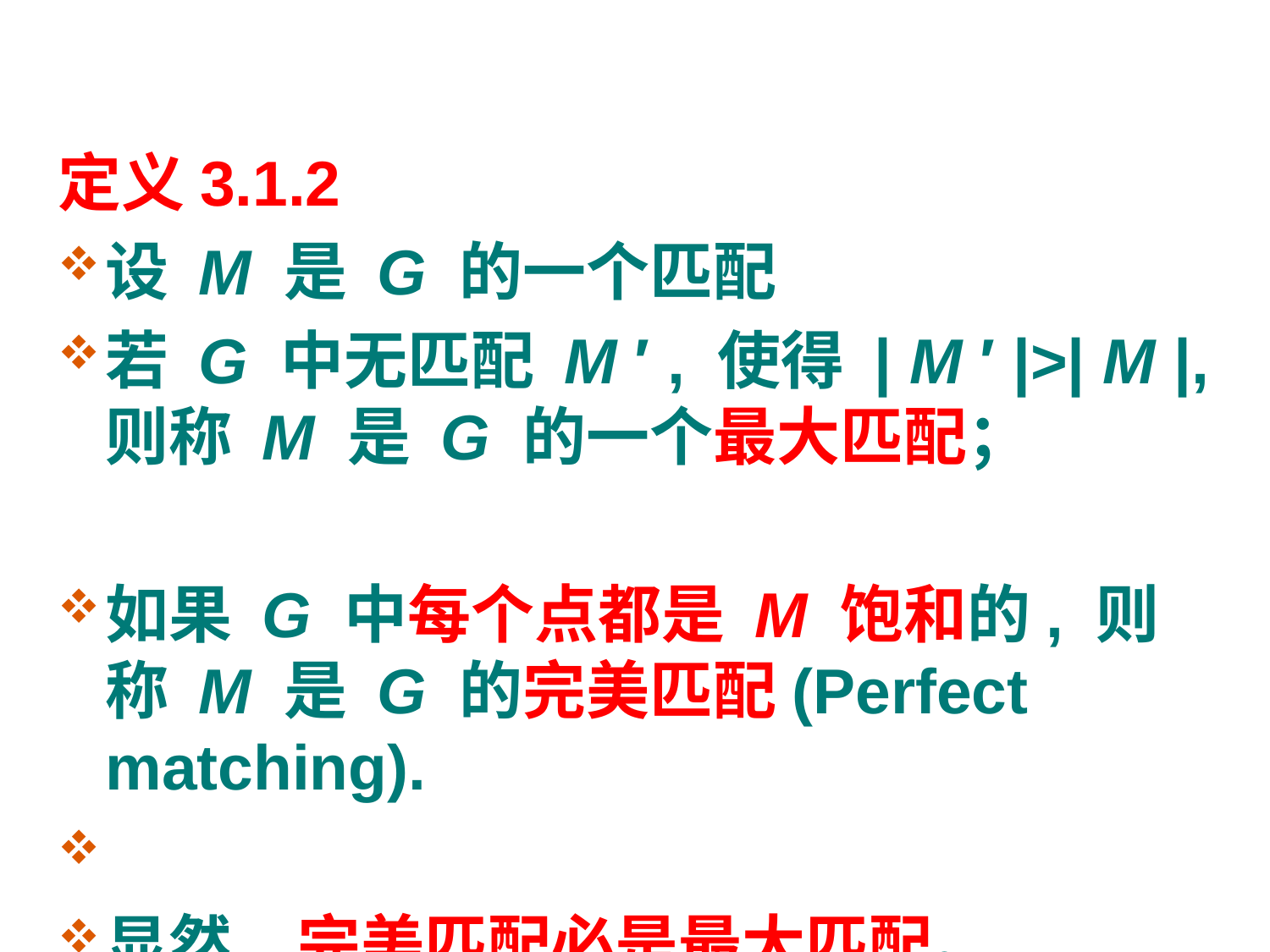

#
定义3.1.2
设 M 是 G 的一个匹配
若 G 中无匹配 M ′ , 使得 | M ′ |>| M |, 则称 M 是 G 的一个最大匹配；

如果 G 中每个点都是 M 饱和的, 则称 M 是 G 的完美匹配(Perfect matching).

显然, 完美匹配必是最大匹配。